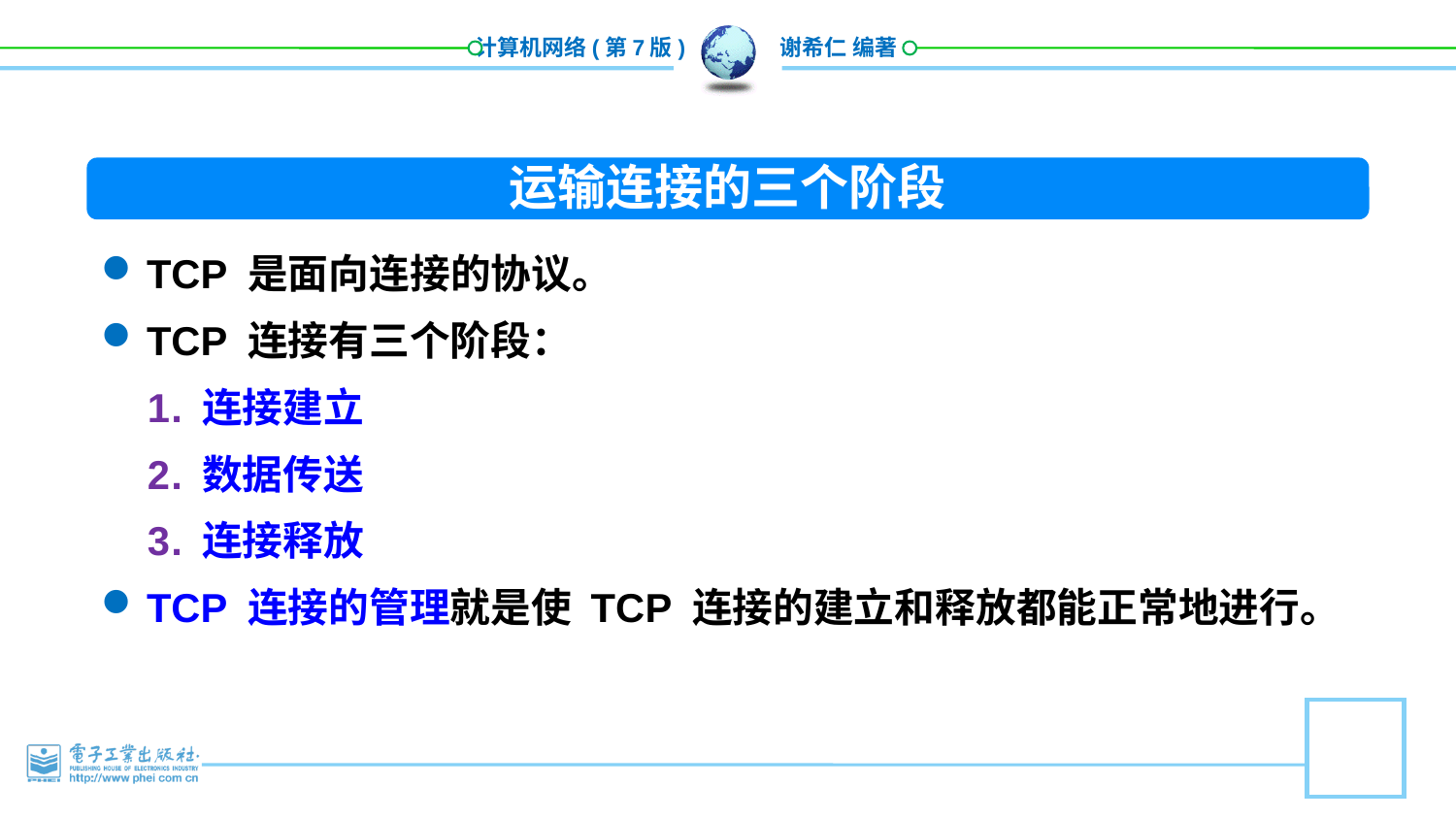

运输连接的三个阶段

TCP 是面向连接的协议。
TCP 连接有三个阶段：
连接建立
数据传送
连接释放
TCP 连接的管理就是使 TCP 连接的建立和释放都能正常地进行。